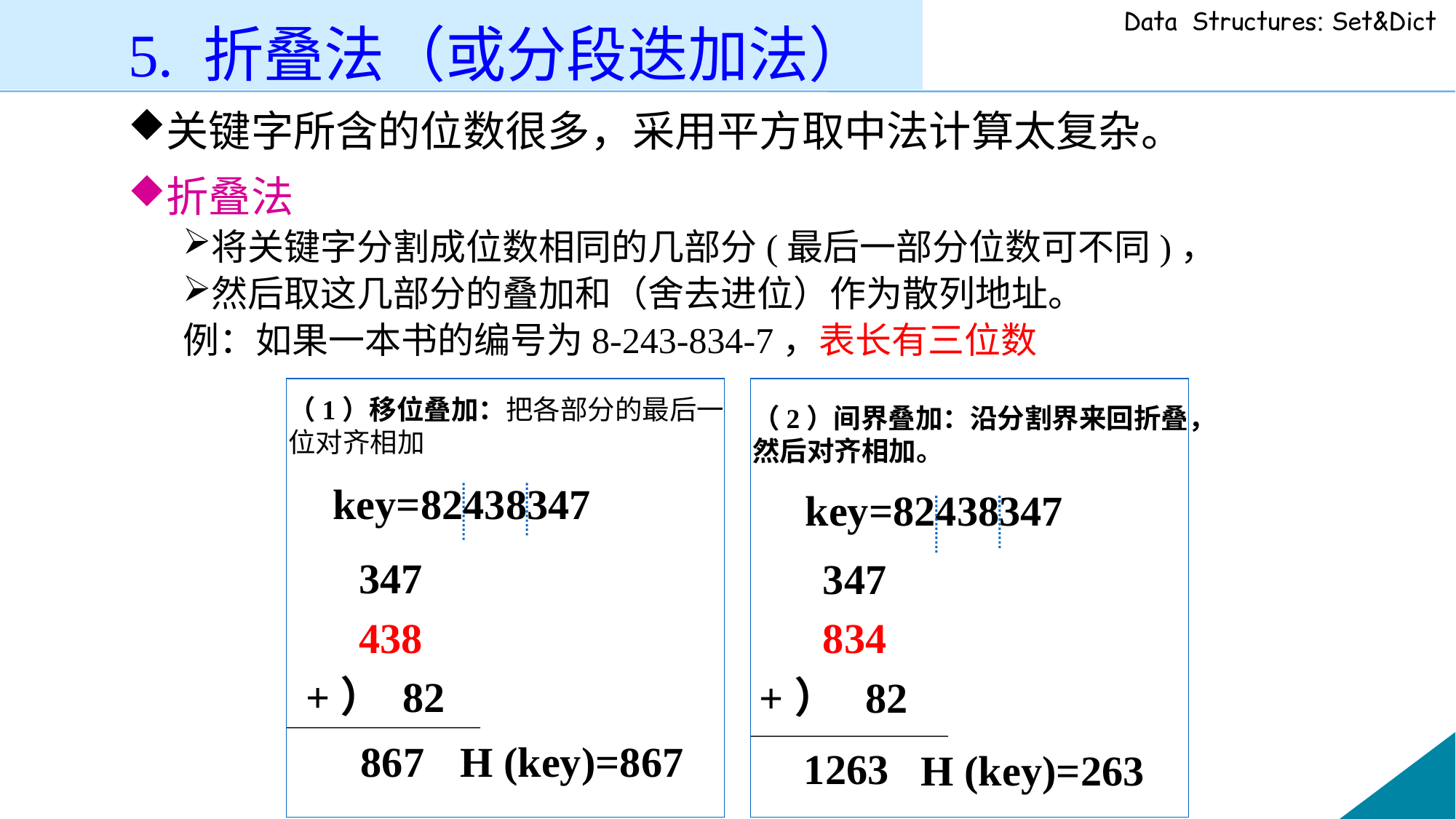

5. 折叠法（或分段迭加法）
关键字所含的位数很多，采用平方取中法计算太复杂。
折叠法
将关键字分割成位数相同的几部分(最后一部分位数可不同)，
然后取这几部分的叠加和（舍去进位）作为散列地址。
例：如果一本书的编号为8-243-834-7，表长有三位数

key=82438347

     347
     438
+） 82

867
H (key)=867

（2）间界叠加：沿分割界来回折叠，然后对齐相加。

key=82438347

1263
H (key)=263
（1）移位叠加：把各部分的最后一位对齐相加

              347
              834
        +）  82